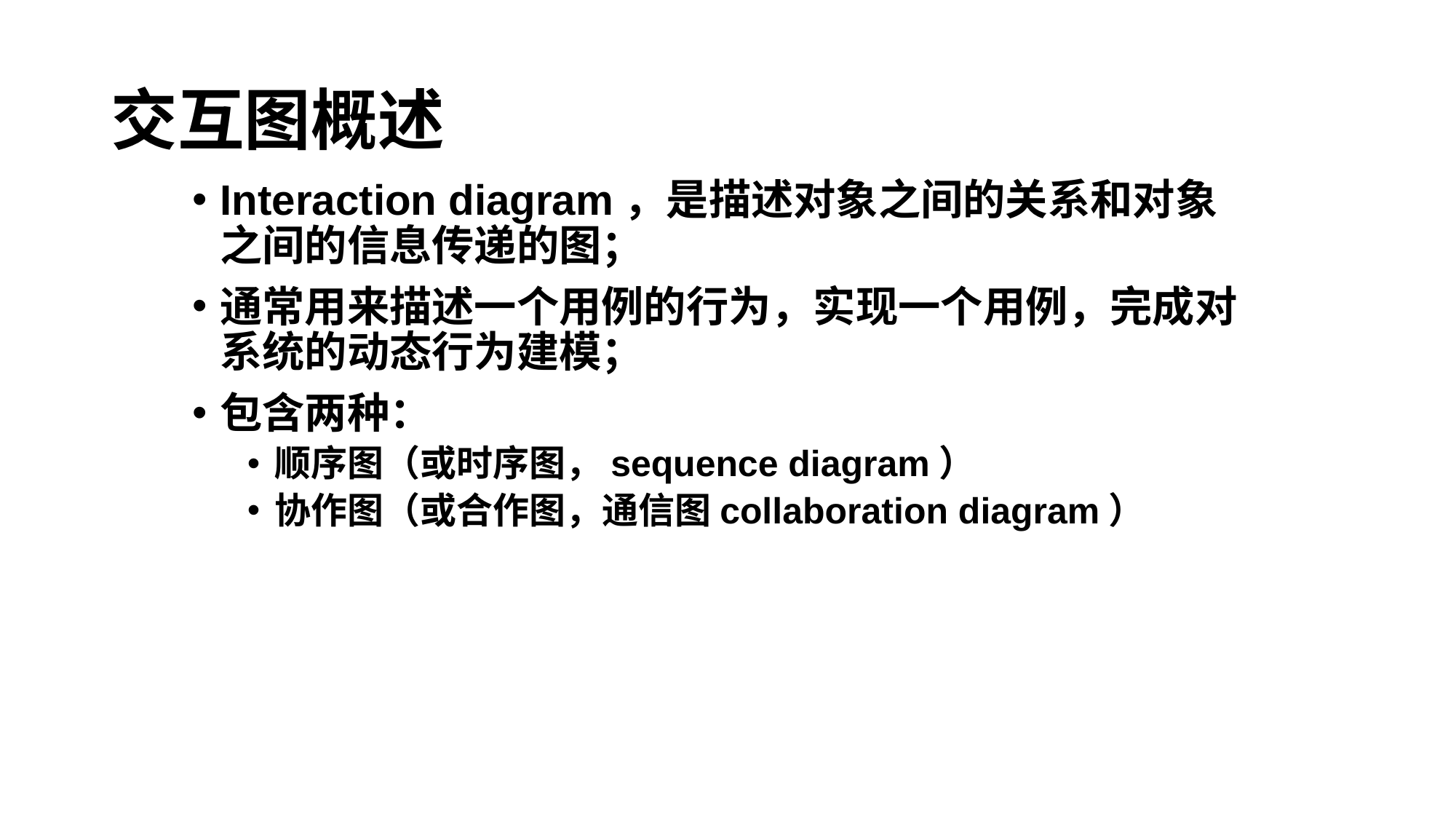

交互图概述
Interaction diagram，是描述对象之间的关系和对象之间的信息传递的图；
通常用来描述一个用例的行为，实现一个用例，完成对系统的动态行为建模；
包含两种：
顺序图（或时序图，sequence diagram）
协作图（或合作图，通信图collaboration diagram）